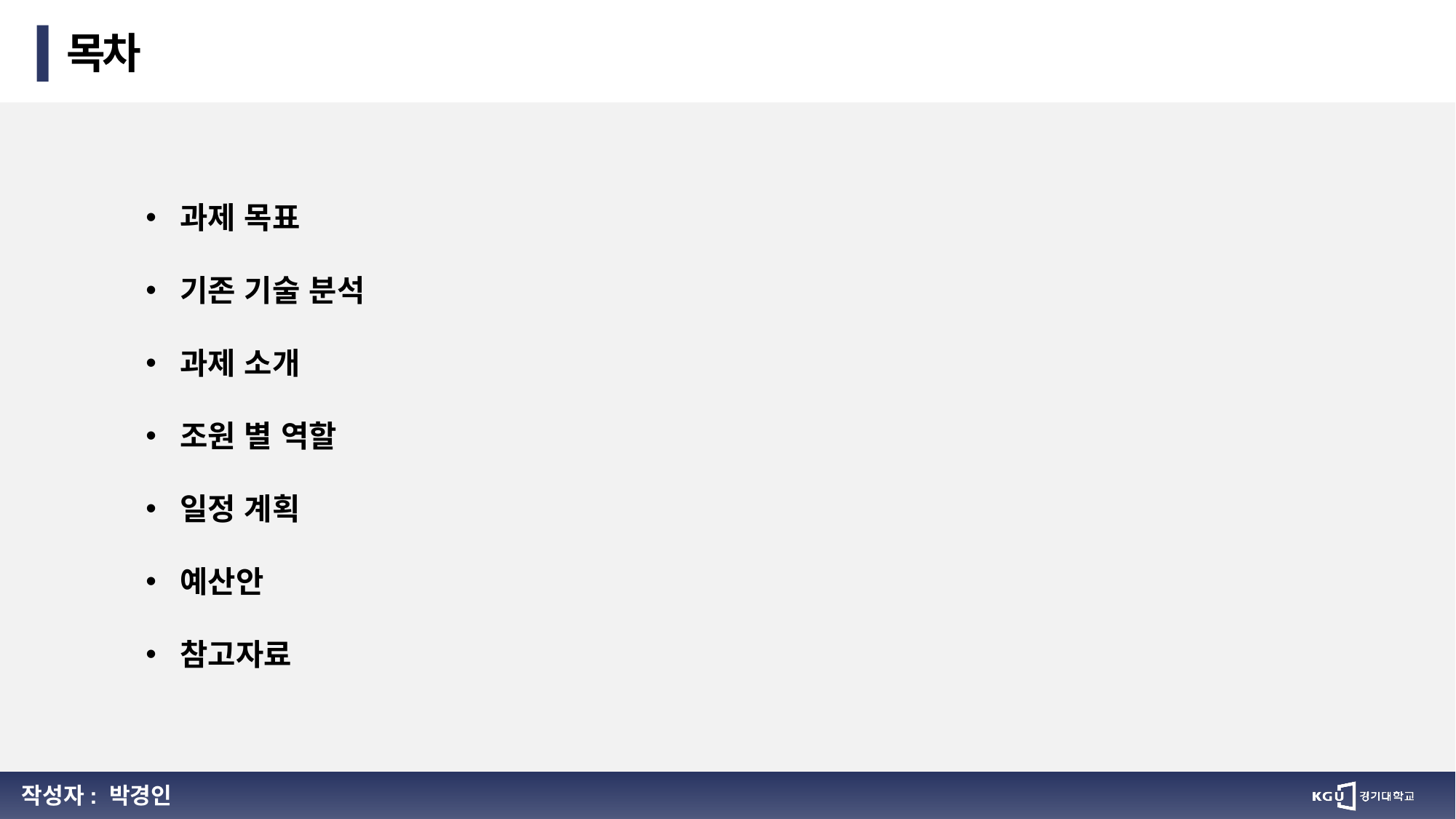

목차

과제 목표

기존 기술 분석

과제 소개

조원 별 역할

일정 계획

예산안

참고자료
작성자: 박경인